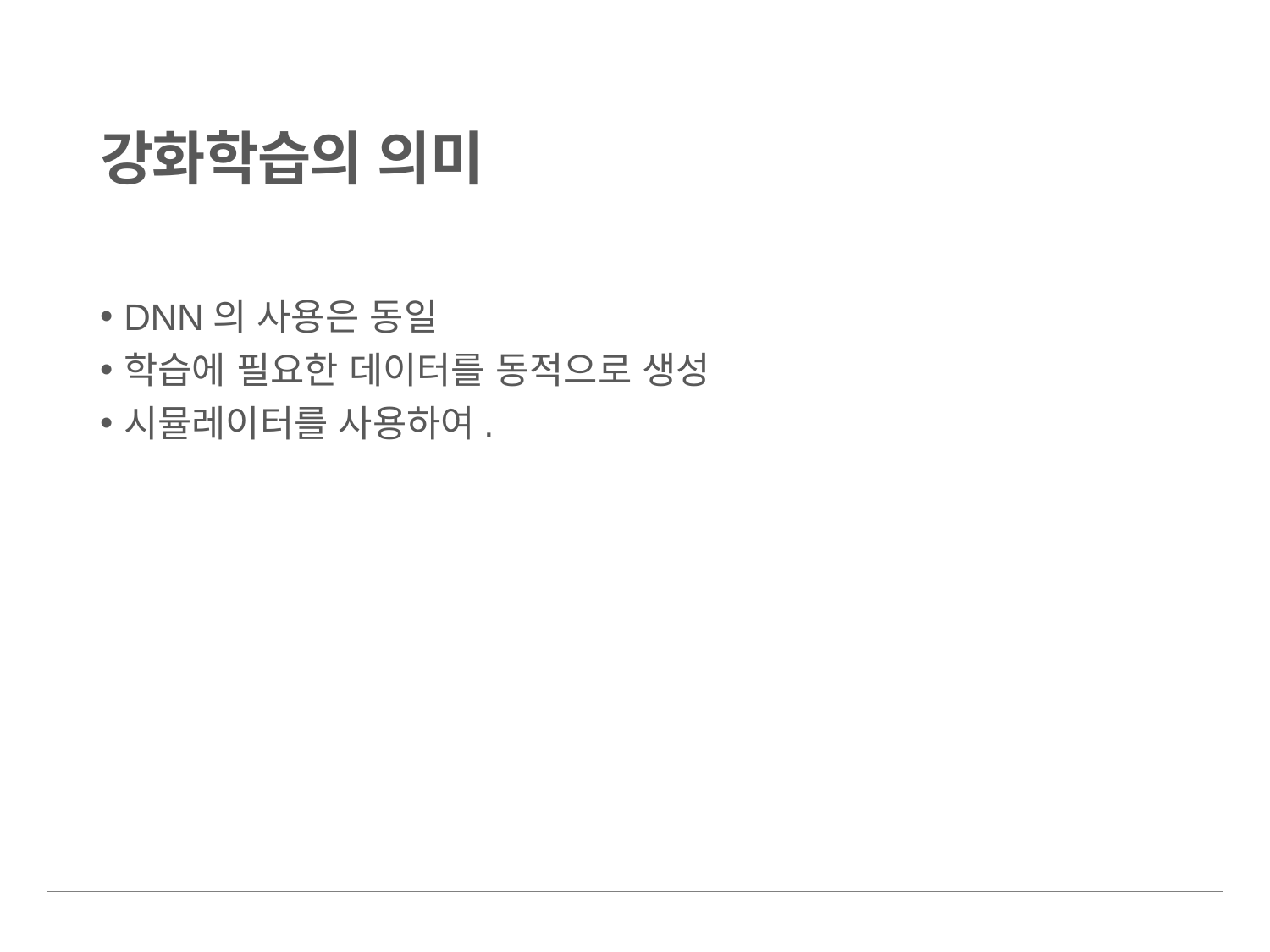

# 강화학습의 의미
DNN의 사용은 동일
학습에 필요한 데이터를 동적으로 생성
시뮬레이터를 사용하여.